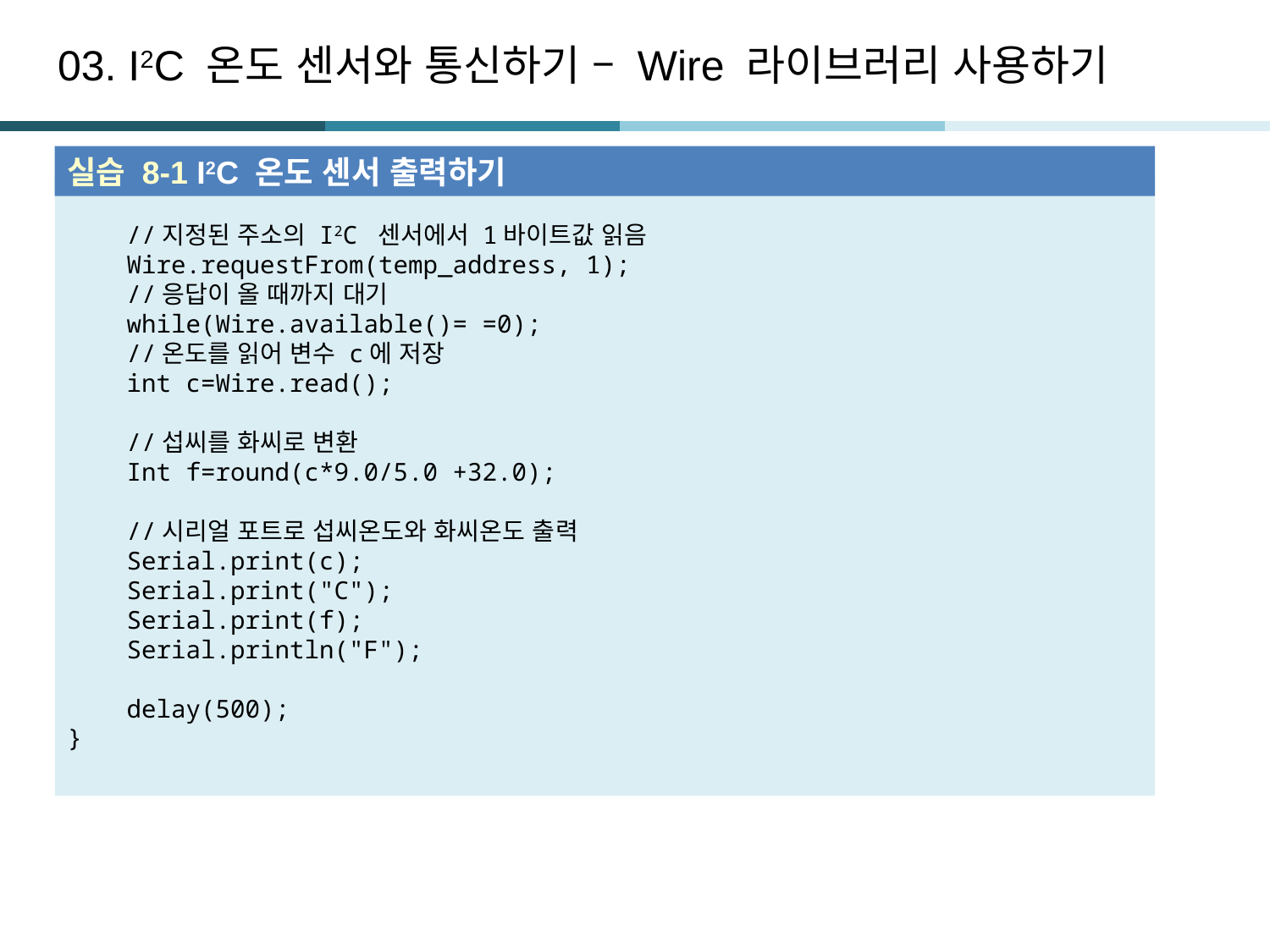

# 03. I2C 온도 센서와 통신하기 – Wire 라이브러리 사용하기
실습 8-1 I2C 온도 센서 출력하기
    //지정된 주소의 I2C 센서에서 1바이트값 읽음
    Wire.requestFrom(temp_address, 1);
    //응답이 올 때까지 대기
    while(Wire.available()= =0);
    //온도를 읽어 변수 c에 저장
    int c=Wire.read();

    //섭씨를 화씨로 변환
    Int f=round(c*9.0/5.0 +32.0);

    //시리얼 포트로 섭씨온도와 화씨온도 출력
    Serial.print(c);
    Serial.print("C");
    Serial.print(f);
    Serial.println("F");

    delay(500);
}